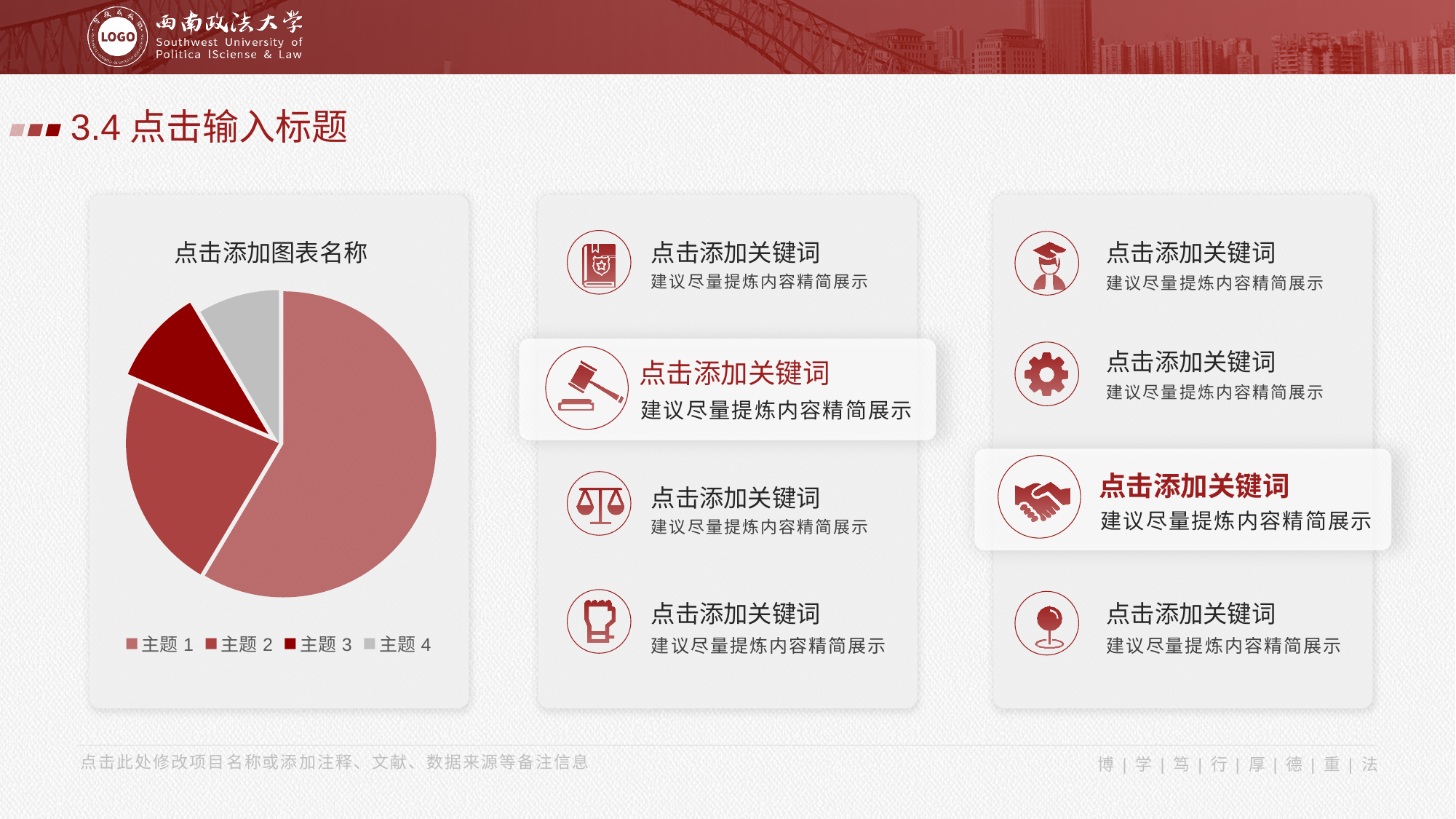

3.4点击输入标题

点击添加图表名称
点击添加关键词
点击添加关键词
建议尽量提炼内容精简展示
建议尽量提炼内容精简展示

### Chart

| Category | 销售额 |
|---|---|
| 主题1 | 8.2 |
| 主题2 | 3.2 |
| 主题3 | 1.4 |
| 主题4 | 1.2 |

点击添加关键词
建议尽量提炼内容精简展示
点击添加关键词

建议尽量提炼内容精简展示

点击添加关键词
建议尽量提炼内容精简展示

点击添加关键词
建议尽量提炼内容精简展示

点击添加关键词
点击添加关键词
建议尽量提炼内容精简展示
建议尽量提炼内容精简展示
点击此处修改项目名称或添加注释、文献、数据来源等备注信息